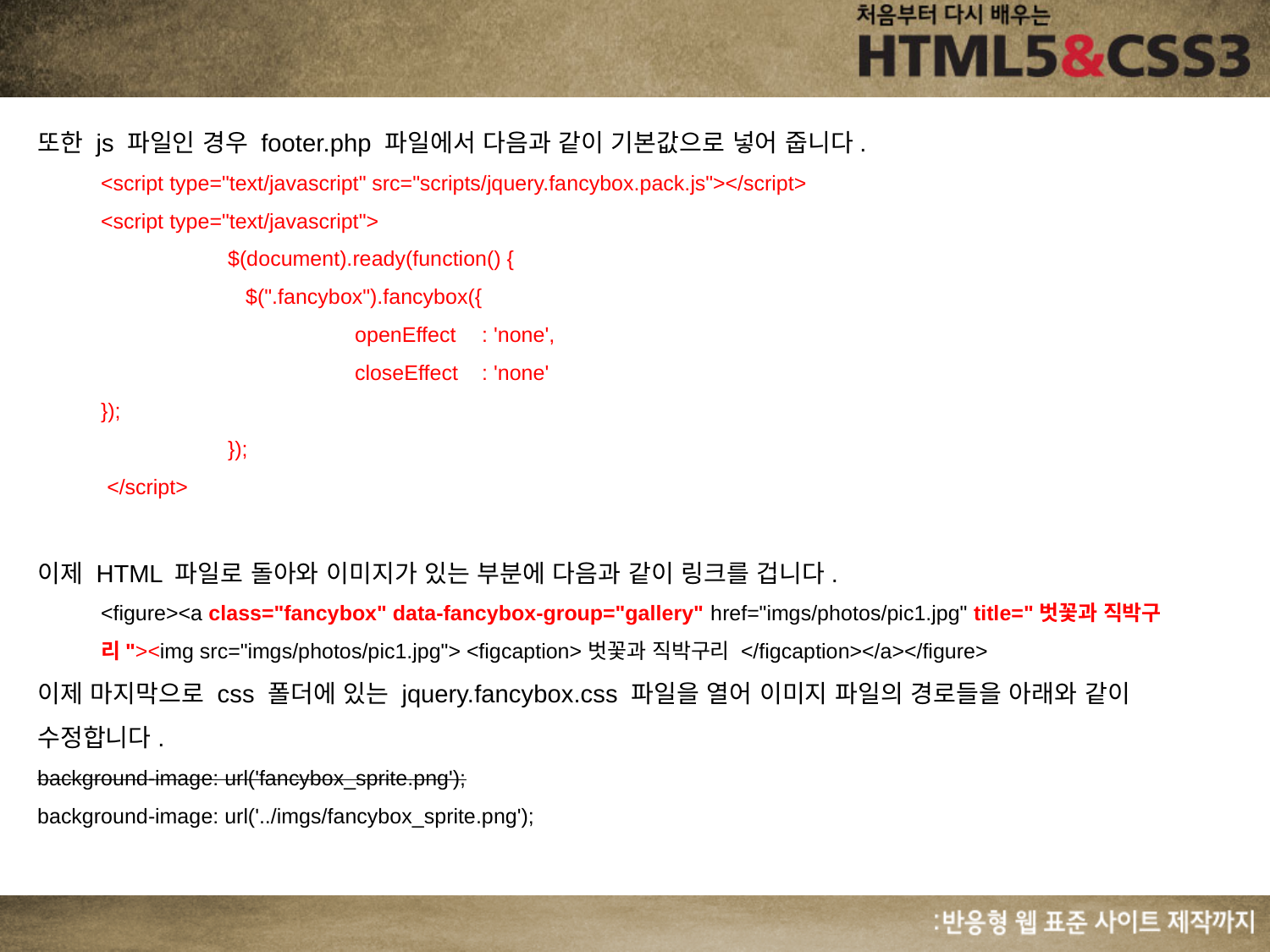

또한 js 파일인 경우 footer.php 파일에서 다음과 같이 기본값으로 넣어 줍니다.
<script type="text/javascript" src="scripts/jquery.fancybox.pack.js"></script>
<script type="text/javascript">
	$(document).ready(function() {
	   $(".fancybox").fancybox({
		openEffect	: 'none',
		closeEffect	: 'none'
});
	});
 </script>

이제 HTML 파일로 돌아와 이미지가 있는 부분에 다음과 같이 링크를 겁니다.
<figure><a class="fancybox" data-fancybox-group="gallery" href="imgs/photos/pic1.jpg" title="벗꽃과 직박구리"><img src="imgs/photos/pic1.jpg"> <figcaption>벗꽃과 직박구리 </figcaption></a></figure>
이제 마지막으로 css 폴더에 있는 jquery.fancybox.css 파일을 열어 이미지 파일의 경로들을 아래와 같이 수정합니다.
background-image: url('fancybox_sprite.png');
background-image: url('../imgs/fancybox_sprite.png');